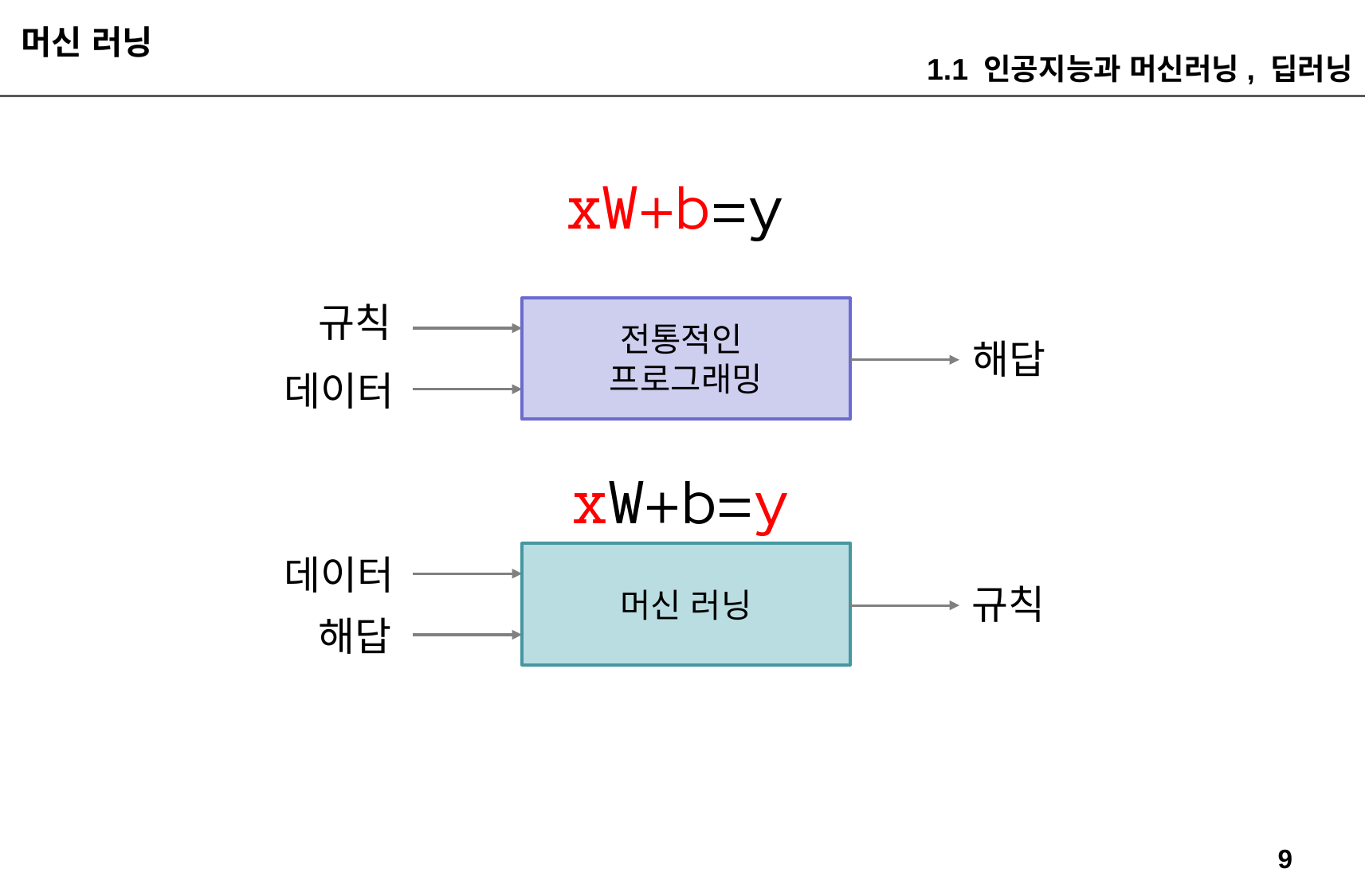

머신 러닝
1.1 인공지능과 머신러닝, 딥러닝
xW+b=y
규칙
전통적인
프로그래밍
해답
데이터
xW+b=y
머신 러닝
데이터
규칙
해답